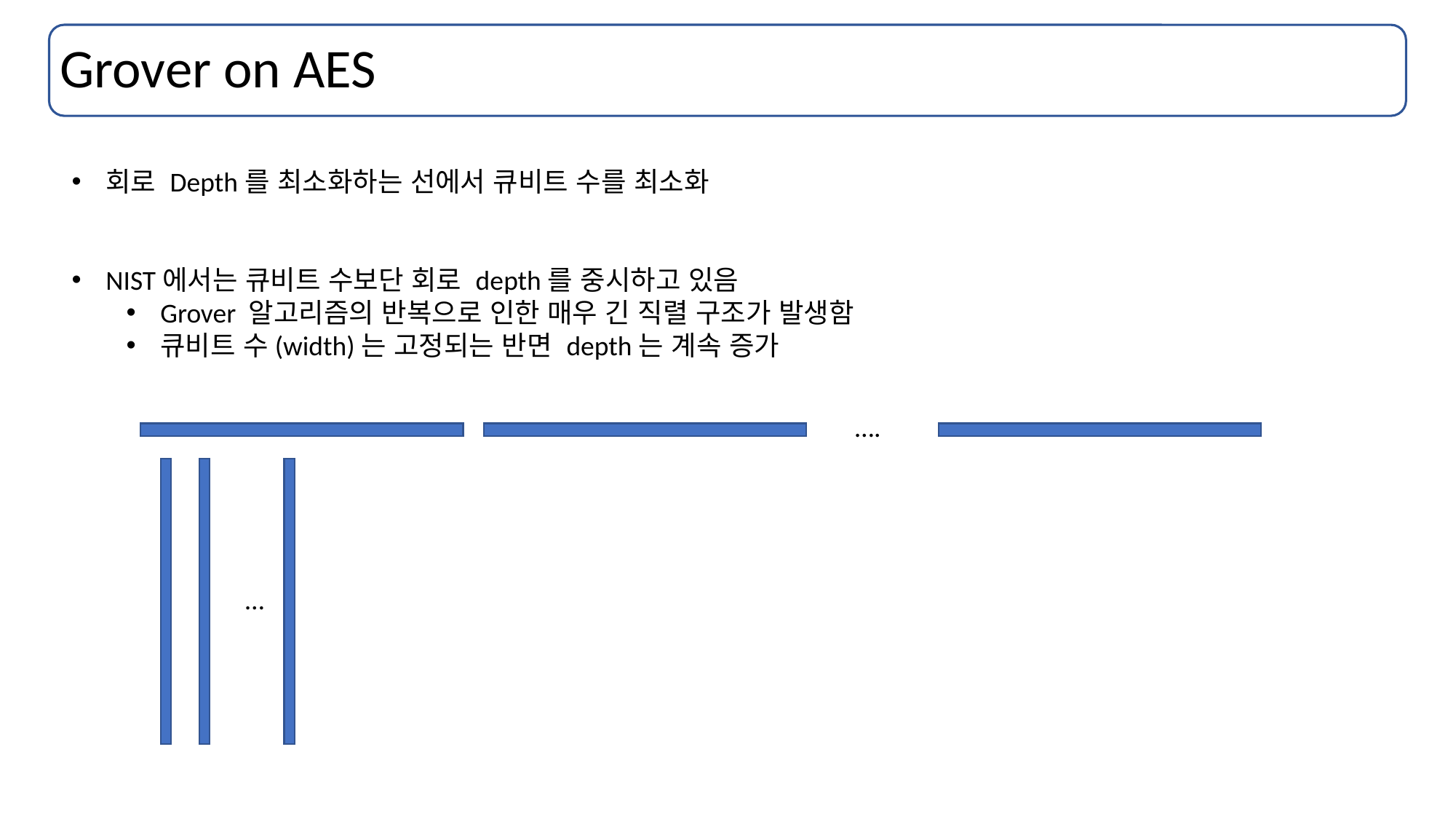

# Grover on AES
회로 Depth를 최소화하는 선에서 큐비트 수를 최소화

NIST에서는 큐비트 수보단 회로 depth를 중시하고 있음
Grover 알고리즘의 반복으로 인한 매우 긴 직렬 구조가 발생함
큐비트 수(width)는 고정되는 반면 depth는 계속 증가
….

…